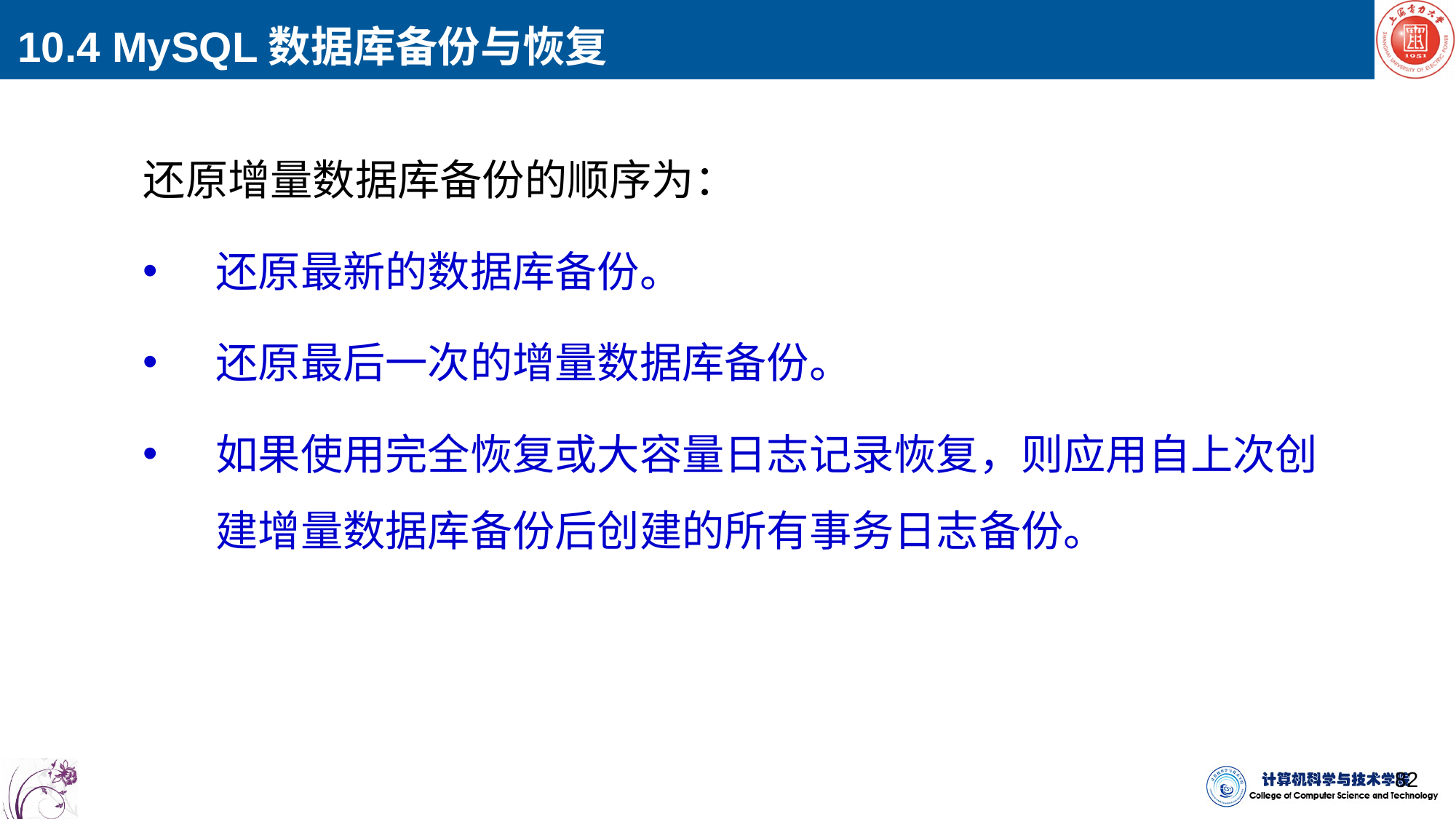

10.4 MySQL数据库备份与恢复
还原增量数据库备份的顺序为：
还原最新的数据库备份。
还原最后一次的增量数据库备份。
如果使用完全恢复或大容量日志记录恢复，则应用自上次创建增量数据库备份后创建的所有事务日志备份。
82